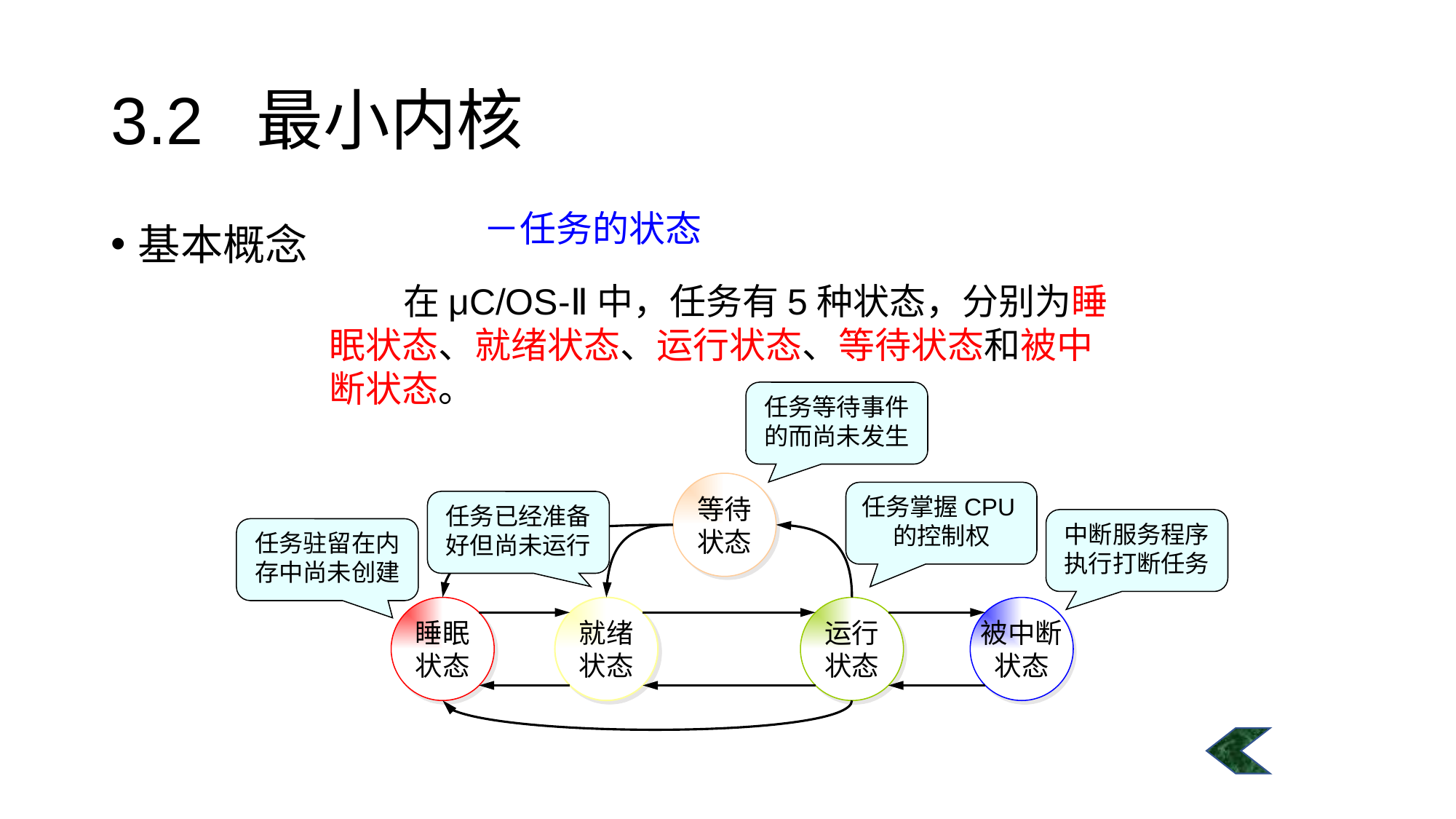

# 3.2  最小内核
－任务的状态
基本概念
        在μC/OS-Ⅱ中，任务有5种状态，分别为睡眠状态、就绪状态、运行状态、等待状态和被中断状态。
任务等待事件的而尚未发生
等待
状态
任务掌握CPU的控制权
任务已经准备好但尚未运行
中断服务程序执行打断任务
任务驻留在内存中尚未创建
睡眠
状态
就绪
状态
运行
状态
被中断
状态